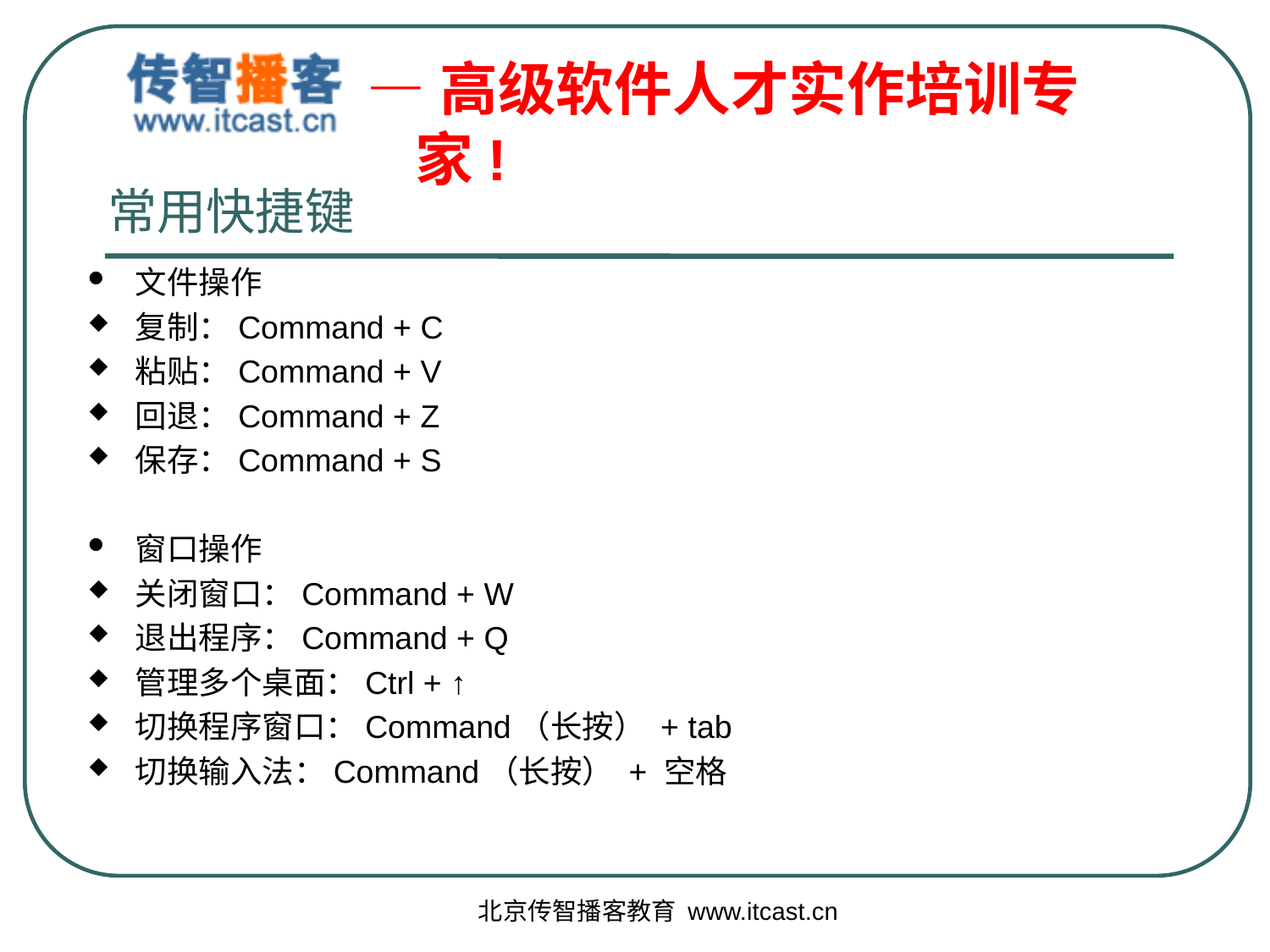

# 常用快捷键
文件操作
复制：Command + C
粘贴：Command + V
回退：Command + Z
保存：Command + S

窗口操作
关闭窗口：Command + W
退出程序：Command + Q
管理多个桌面：Ctrl + ↑
切换程序窗口：Command（长按） + tab
切换输入法：Command（长按） + 空格

北京传智播客教育 www.itcast.cn